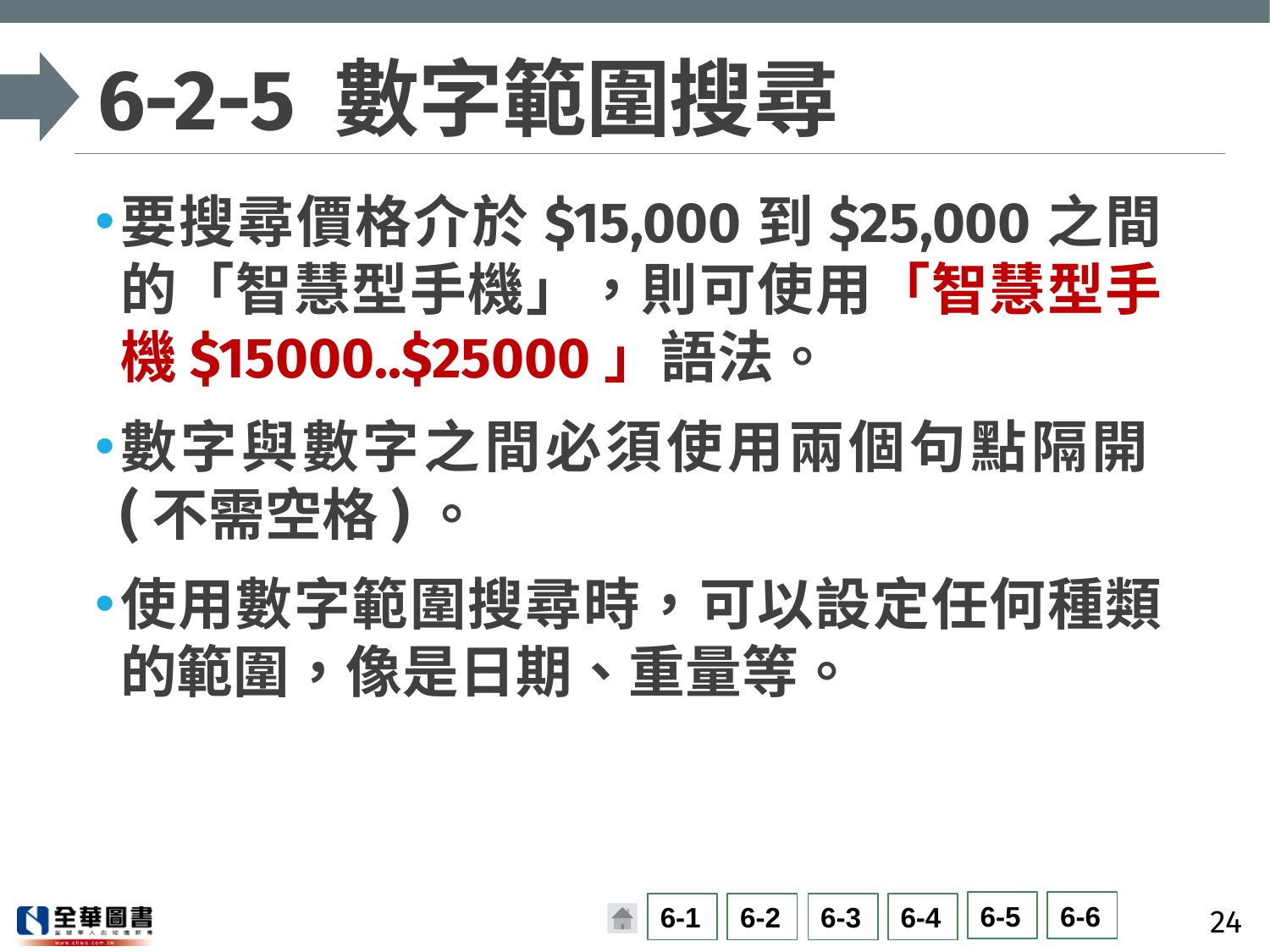

# 6-2-5 數字範圍搜尋
要搜尋價格介於$15,000到$25,000之間的「智慧型手機」，則可使用「智慧型手機$15000..$25000」語法。
數字與數字之間必須使用兩個句點隔開(不需空格)。
使用數字範圍搜尋時，可以設定任何種類的範圍，像是日期、重量等。
24